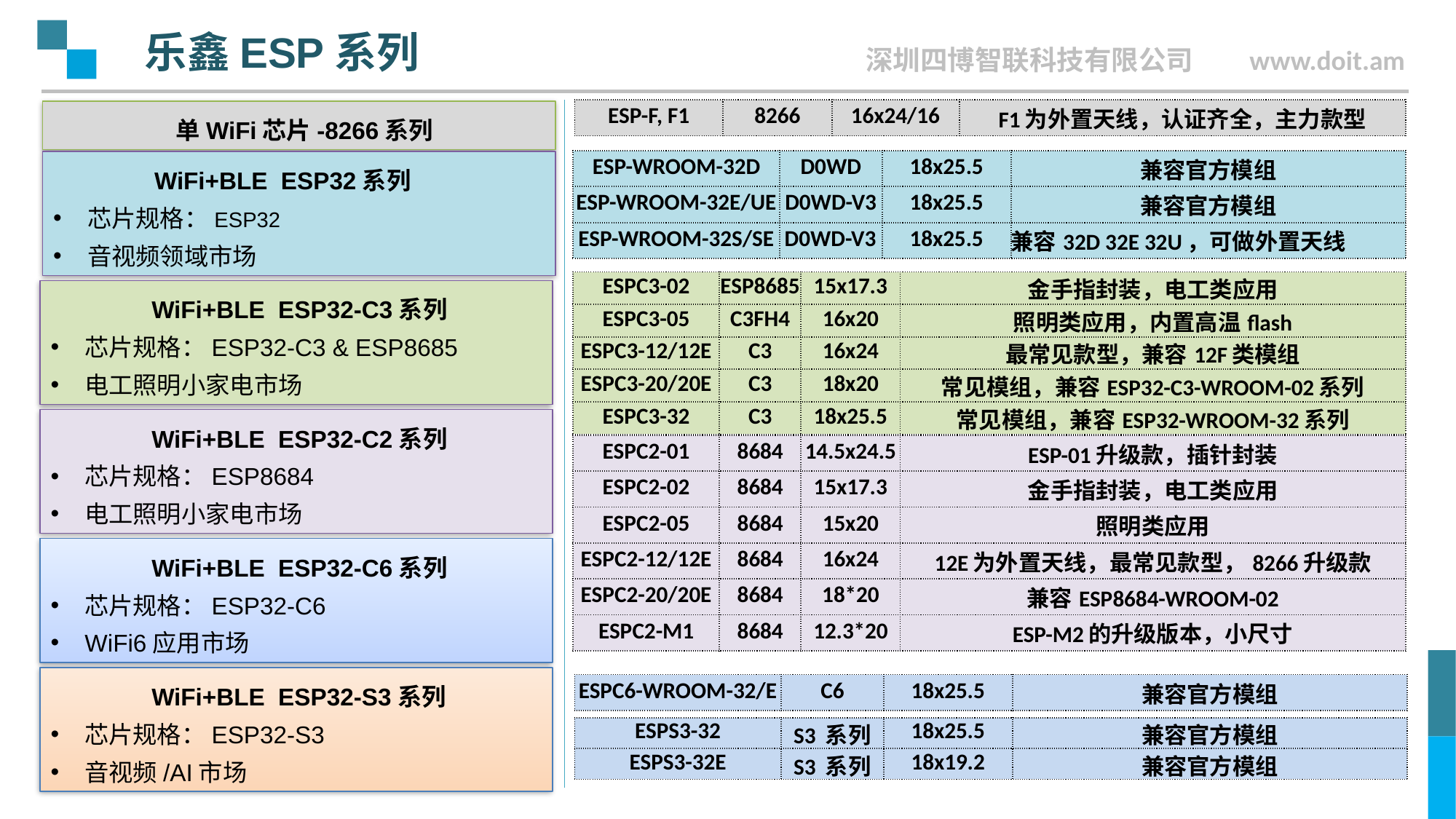

乐鑫ESP系列
| ESP-F, F1 | 8266 | 16x24/16 | F1为外置天线，认证齐全，主力款型 |
| --- | --- | --- | --- |
 单WiFi芯片-8266系列
| ESP-WROOM-32D | D0WD | 18x25.5 | 兼容官方模组 |
| --- | --- | --- | --- |
| ESP-WROOM-32E/UE | D0WD-V3 | 18x25.5 | 兼容官方模组 |
| ESP-WROOM-32S/SE | D0WD-V3 | 18x25.5 | 兼容32D 32E 32U，可做外置天线 |
               WiFi+BLE  ESP32系列
芯片规格：ESP32
音视频领域市场
| ESPC3-02 | ESP8685 | 15x17.3 | 金手指封装，电工类应用 |
| --- | --- | --- | --- |
| ESPC3-05 | C3FH4 | 16x20 | 照明类应用，内置高温flash |
| ESPC3-12/12E | C3 | 16x24 | 最常见款型，兼容12F类模组 |
| ESPC3-20/20E | C3 | 18x20 | 常见模组，兼容ESP32-C3-WROOM-02系列 |
| ESPC3-32 | C3 | 18x25.5 | 常见模组，兼容ESP32-WROOM-32系列 |
               WiFi+BLE  ESP32-C3系列
芯片规格：ESP32-C3 & ESP8685
电工照明小家电市场
               WiFi+BLE  ESP32-C2系列
芯片规格：ESP8684
电工照明小家电市场
| ESPC2-01 | 8684 | 14.5x24.5 | ESP-01升级款，插针封装 |
| --- | --- | --- | --- |
| ESPC2-02 | 8684 | 15x17.3 | 金手指封装，电工类应用 |
| ESPC2-05 | 8684 | 15x20 | 照明类应用 |
| ESPC2-12/12E | 8684 | 16x24 | 12E为外置天线，最常见款型，8266升级款 |
| ESPC2-20/20E | 8684 | 18\*20 | 兼容ESP8684-WROOM-02 |
| ESPC2-M1 | 8684 | 12.3\*20 | ESP-M2的升级版本，小尺寸 |
               WiFi+BLE  ESP32-C6系列
芯片规格：ESP32-C6
WiFi6应用市场
               WiFi+BLE  ESP32-S3系列
芯片规格：ESP32-S3
音视频/AI市场
| ESPC6-WROOM-32/E | C6 | 18x25.5 | 兼容官方模组 |
| --- | --- | --- | --- |
| ESPS3-32 | S3 系列 | 18x25.5 | 兼容官方模组 |
| --- | --- | --- | --- |
| ESPS3-32E | S3 系列 | 18x19.2 | 兼容官方模组 |